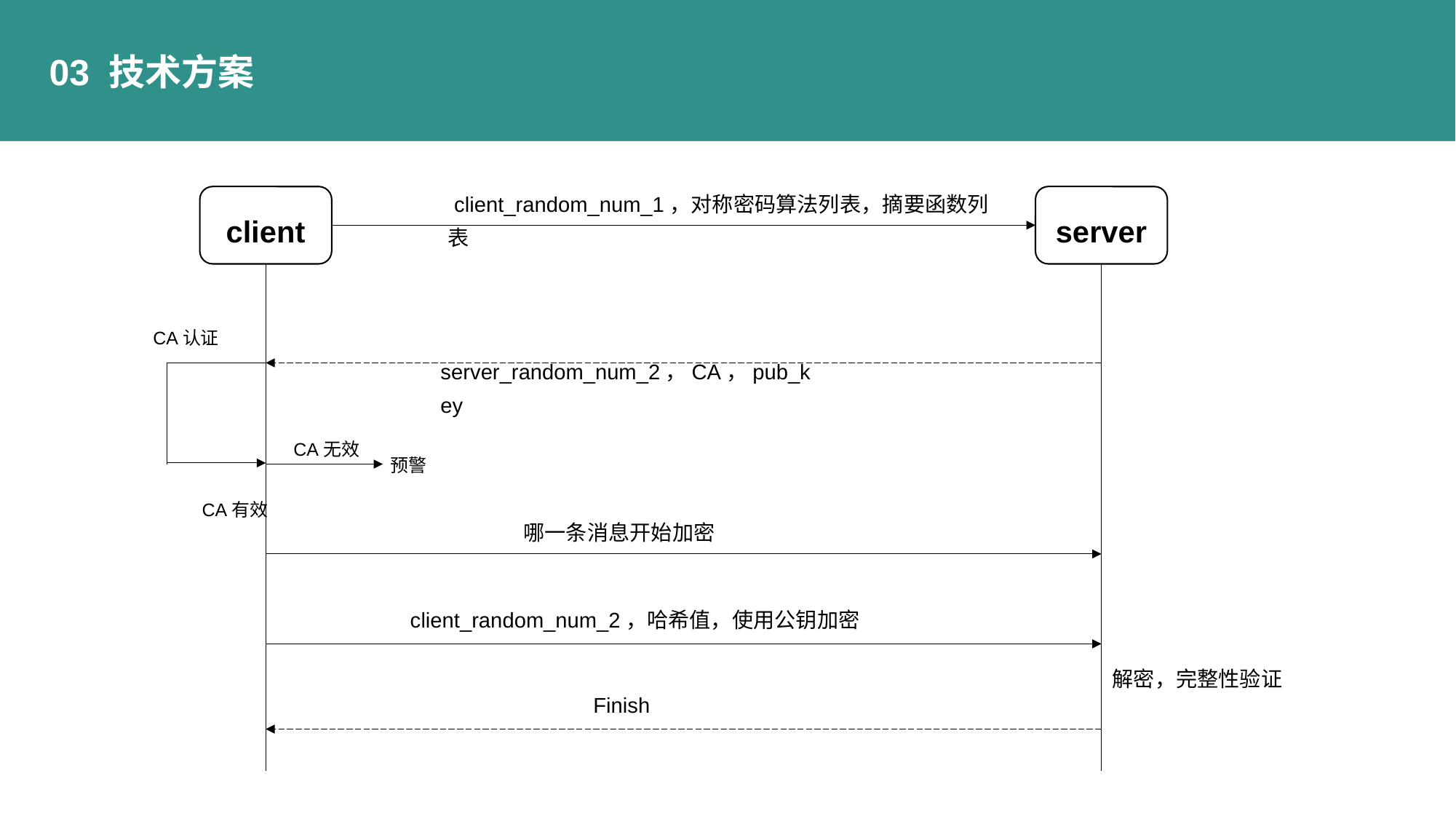

03 技术方案
 client_random_num_1，对称密码算法列表，摘要函数列表
client
server
 server_random_num_2，CA，pub_key
CA认证
CA无效
预警
CA有效
哪一条消息开始加密
 client_random_num_2，哈希值，使用公钥加密
解密，完整性验证
Finish